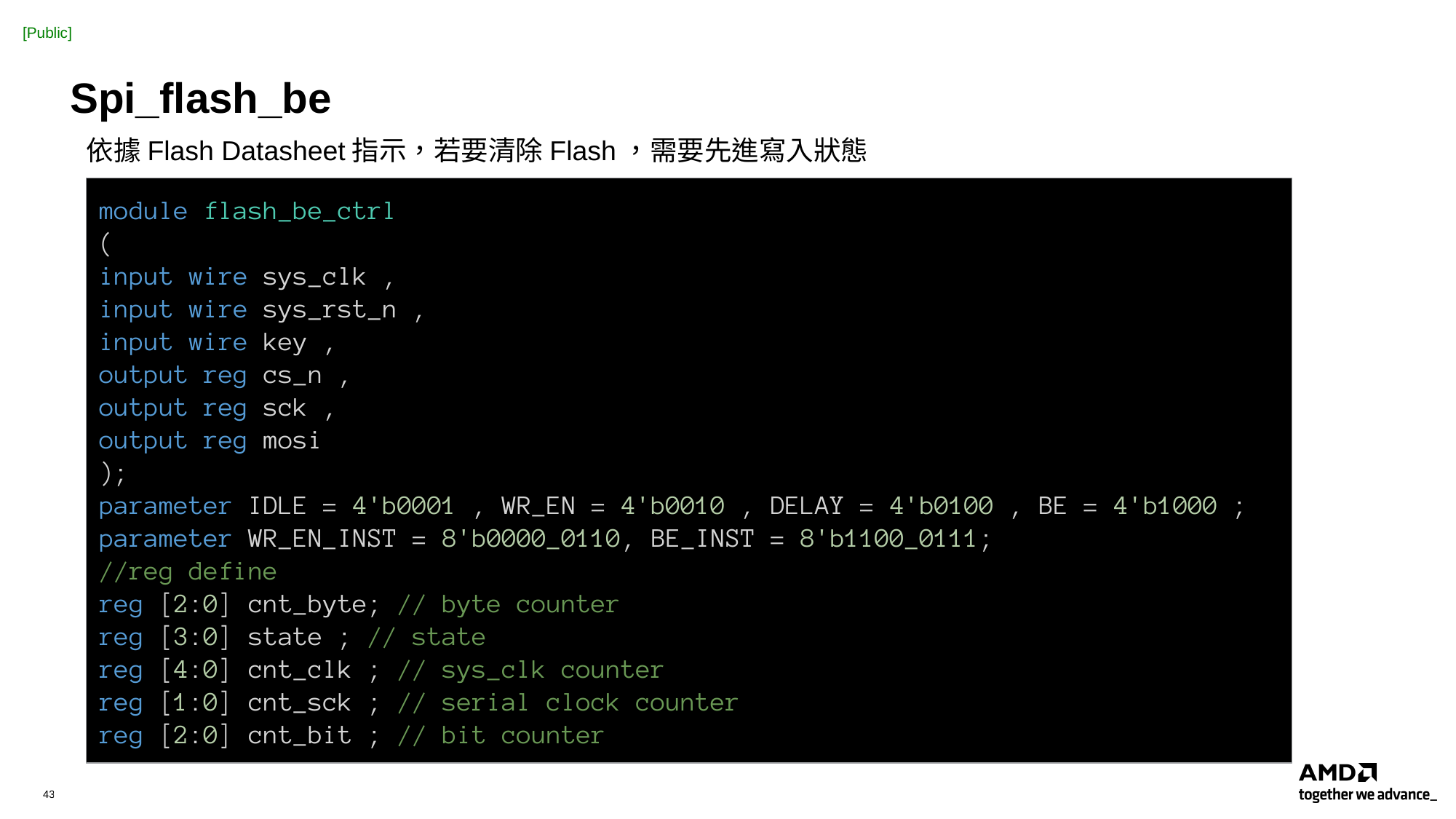

# Spi_flash_be
依據Flash Datasheet指示，若要清除Flash，需要先進寫入狀態

module flash_be_ctrl
(
input wire sys_clk ,
input wire sys_rst_n ,
input wire key ,
output reg cs_n ,
output reg sck ,
output reg mosi
);
parameter IDLE = 4'b0001 , WR_EN = 4'b0010 , DELAY = 4'b0100 , BE = 4'b1000 ;
parameter WR_EN_INST = 8'b0000_0110, BE_INST = 8'b1100_0111;
//reg define
reg [2:0] cnt_byte; // byte counter
reg [3:0] state ; // state
reg [4:0] cnt_clk ; // sys_clk counter
reg [1:0] cnt_sck ; // serial clock counter
reg [2:0] cnt_bit ; // bit counter